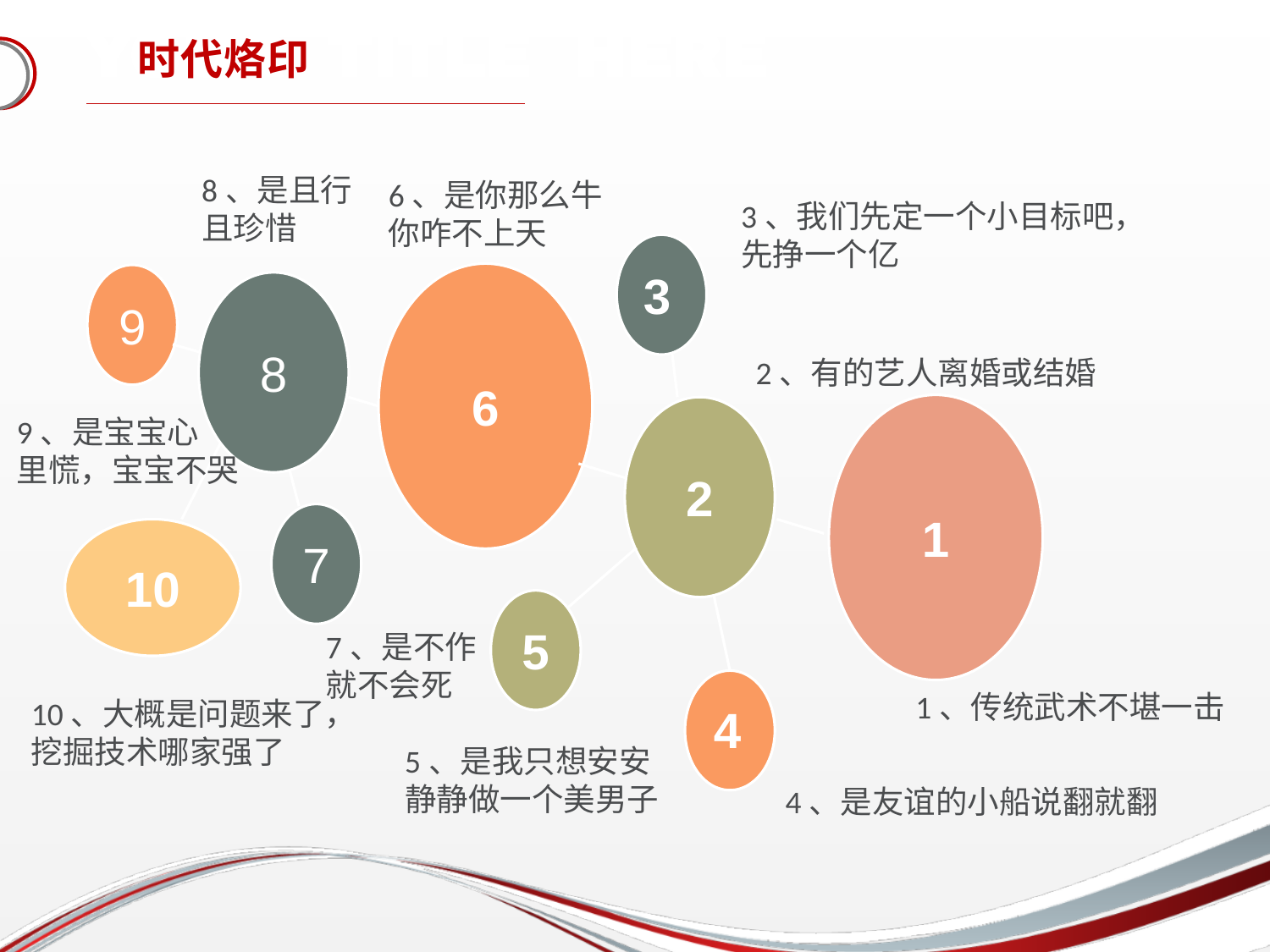

# Your  Title  Here
时代烙印
8、是且行
且珍惜
6、是你那么牛
你咋不上天
3、我们先定一个小目标吧，
先挣一个亿

3
6
9
8
2、有的艺人离婚或结婚
1
2
9、是宝宝心
里慌，宝宝不哭
7
10

5
7、是不作
就不会死

1、传统武术不堪一击
10、大概是问题来了，
挖掘技术哪家强了

4
5、是我只想安安
静静做一个美男子
4、是友谊的小船说翻就翻